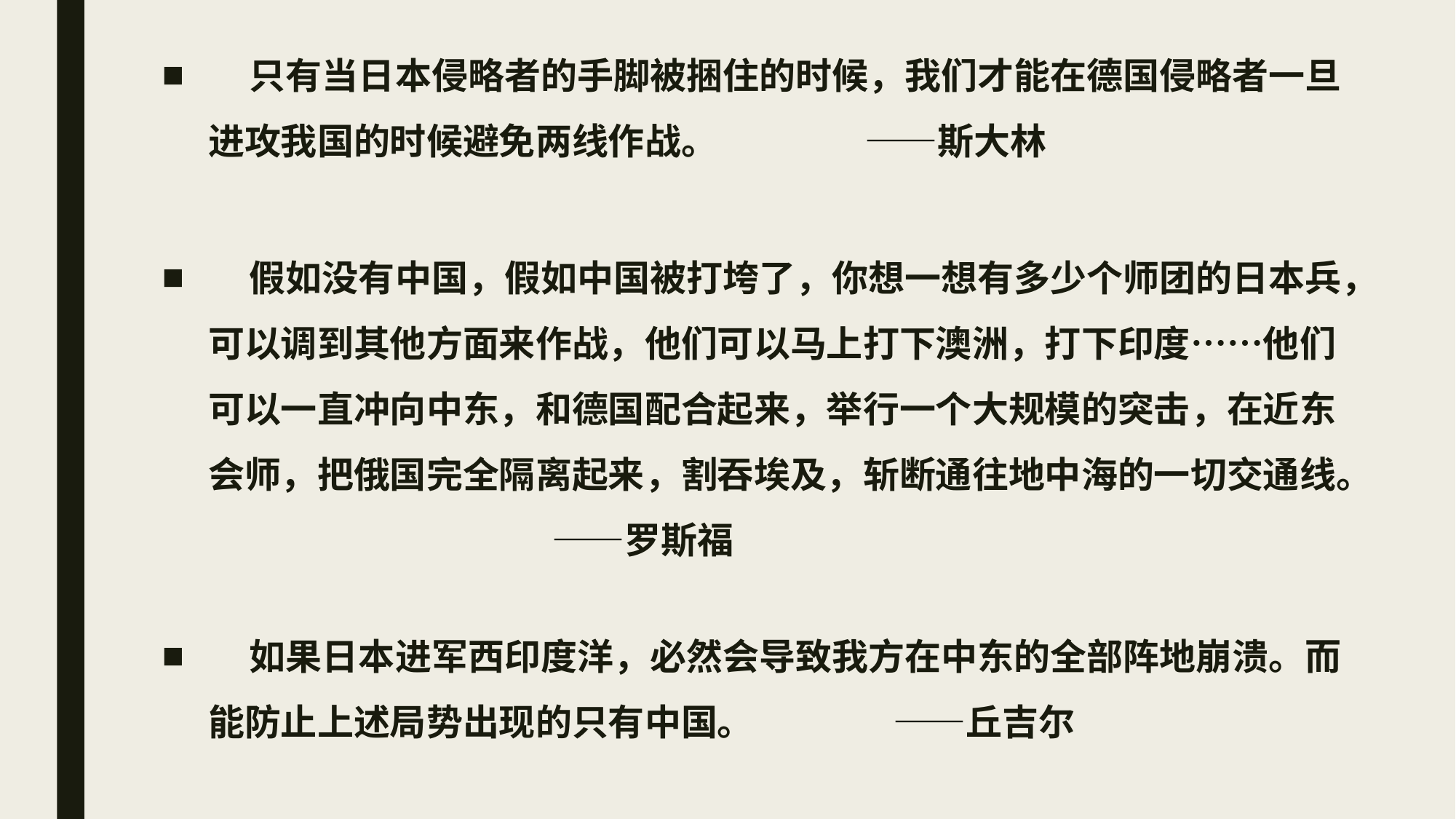

只有当日本侵略者的手脚被捆住的时候，我们才能在德国侵略者一旦进攻我国的时候避免两线作战。                  ——斯大林
    假如没有中国，假如中国被打垮了，你想一想有多少个师团的日本兵，可以调到其他方面来作战，他们可以马上打下澳洲，打下印度……他们可以一直冲向中东，和德国配合起来，举行一个大规模的突击，在近东会师，把俄国完全隔离起来，割吞埃及，斩断通往地中海的一切交通线。                                          ——罗斯福
    如果日本进军西印度洋，必然会导致我方在中东的全部阵地崩溃。而能防止上述局势出现的只有中国。                 ——丘吉尔